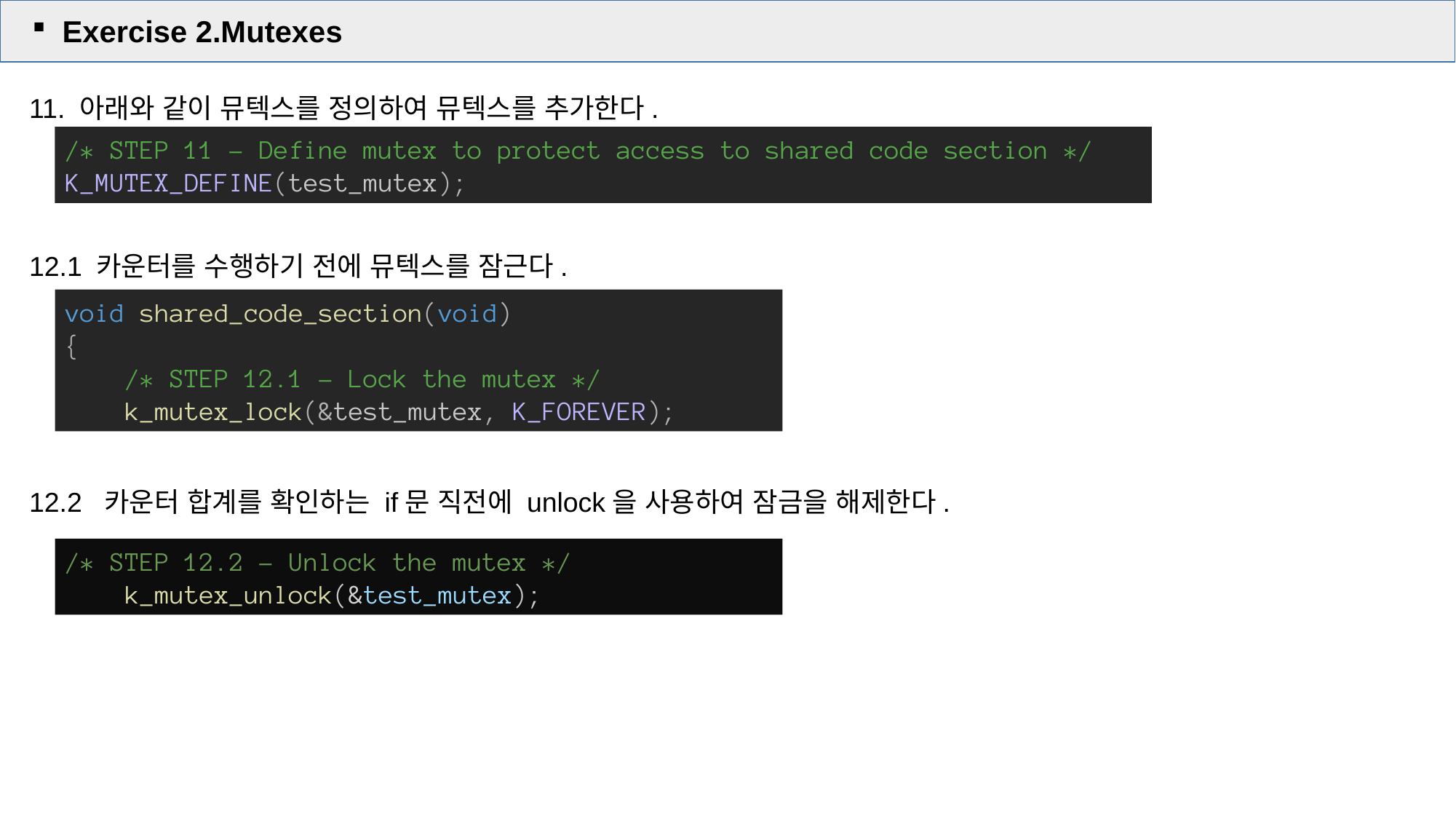

Exercise 2.Mutexes

11. 아래와 같이 뮤텍스를 정의하여 뮤텍스를 추가한다.

12.1 카운터를 수행하기 전에 뮤텍스를 잠근다.

12.2  카운터 합계를 확인하는 if문 직전에 unlock을 사용하여 잠금을 해제한다.

/* STEP 11 - Define mutex to protect access to shared code section */
K_MUTEX_DEFINE(test_mutex);
void shared_code_section(void)
{
    /* STEP 12.1 - Lock the mutex */
    k_mutex_lock(&test_mutex, K_FOREVER);
/* STEP 12.2 - Unlock the mutex */
    k_mutex_unlock(&test_mutex);